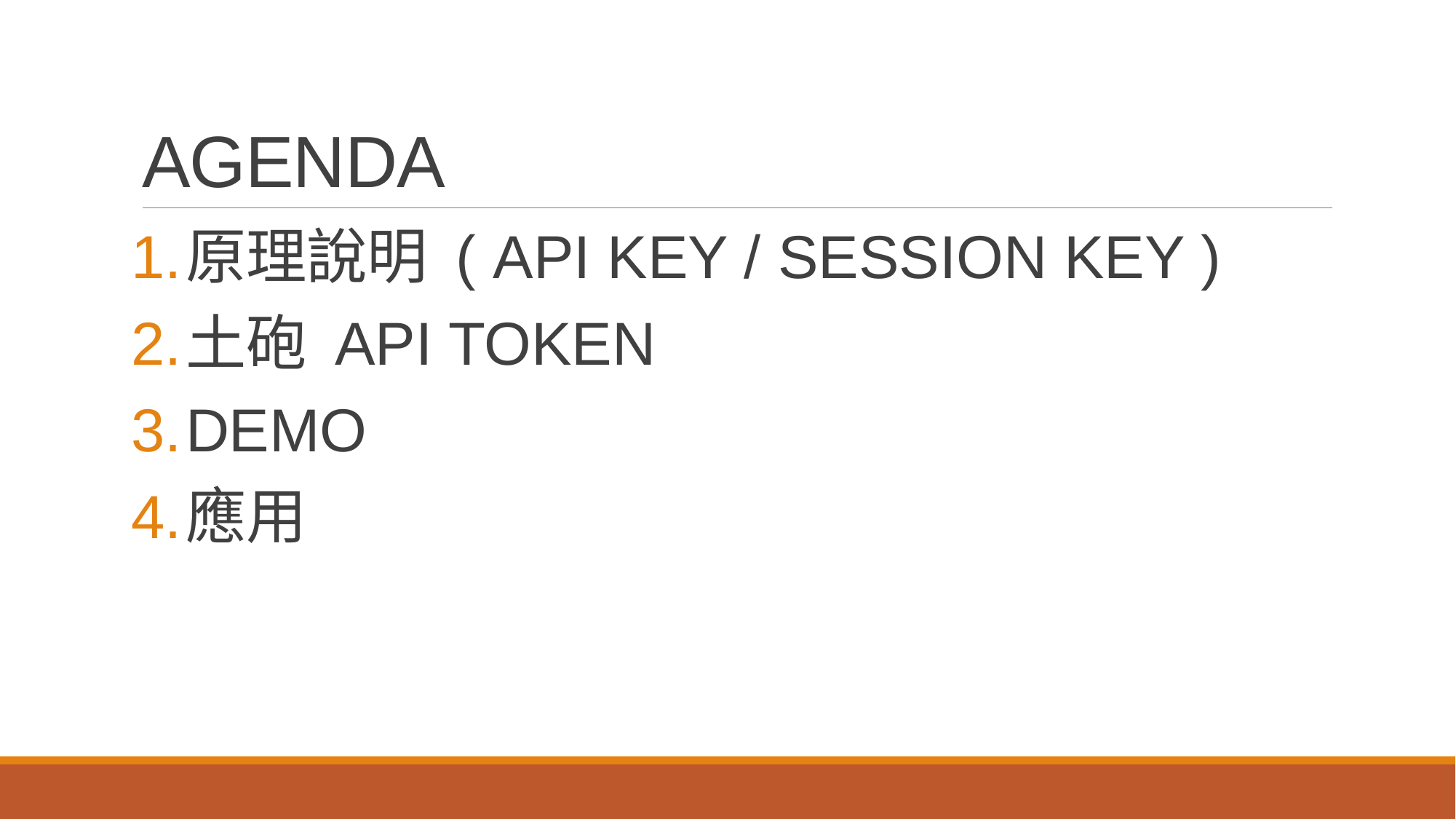

# AGENDA
原理說明 ( API KEY / SESSION KEY )
土砲 API TOKEN
DEMO
應用